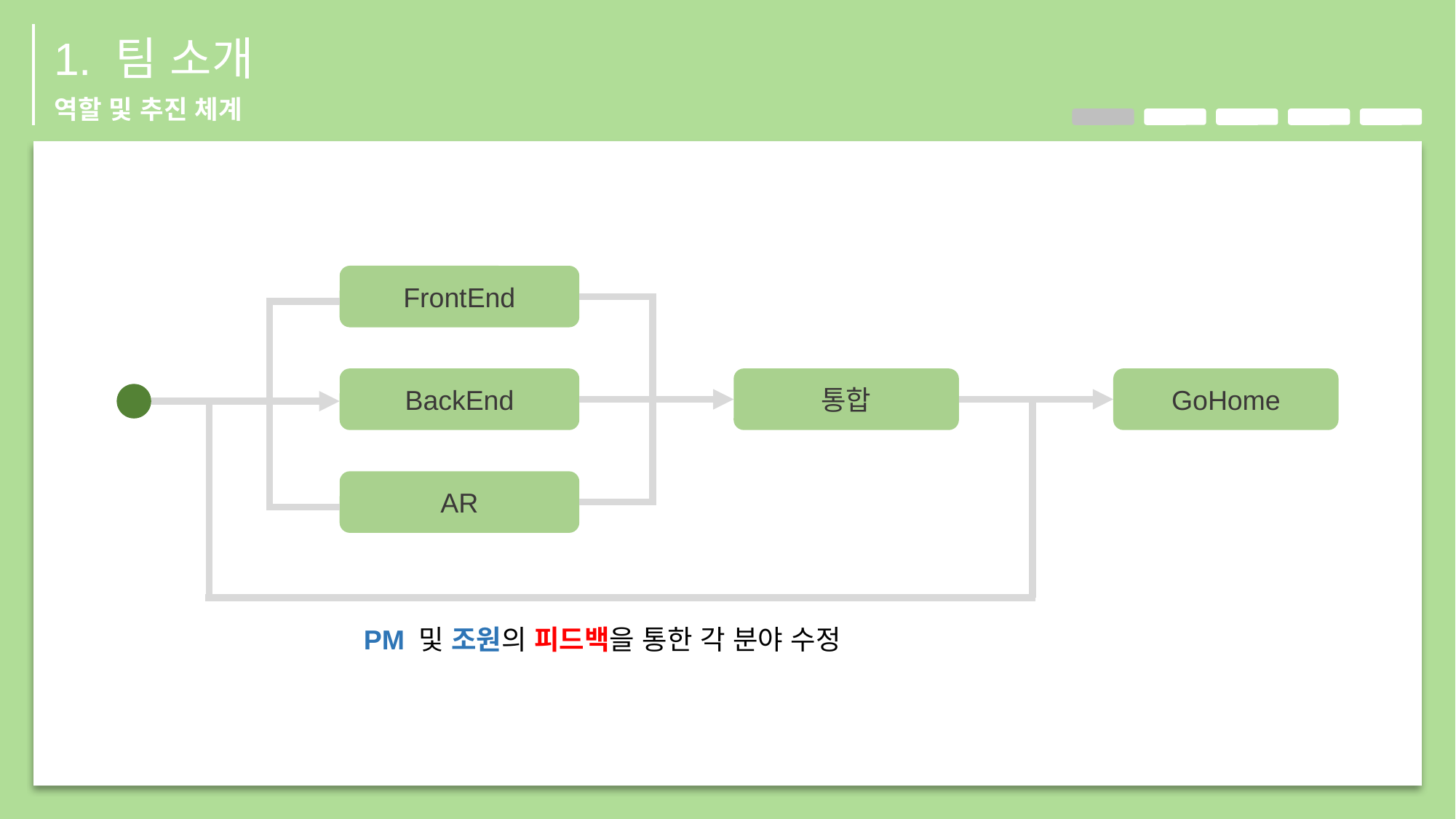

1. 팀 소개
역할 및 추진 체계

FrontEnd
BackEnd
AR
통합
GoHome

PM 및 조원의 피드백을 통한 각 분야 수정